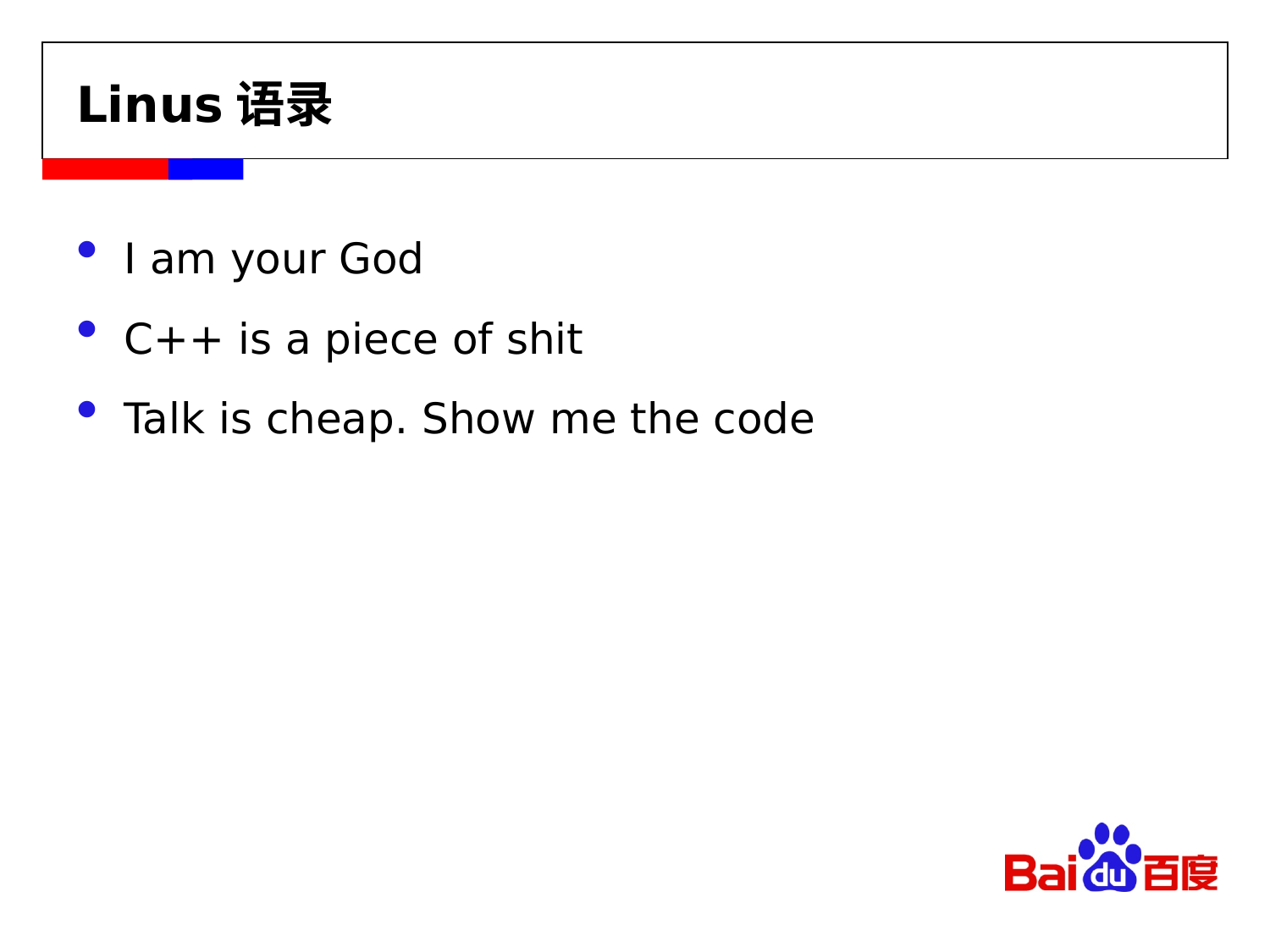

# Linus语录
I am your God
C++ is a piece of shit
Talk is cheap. Show me the code